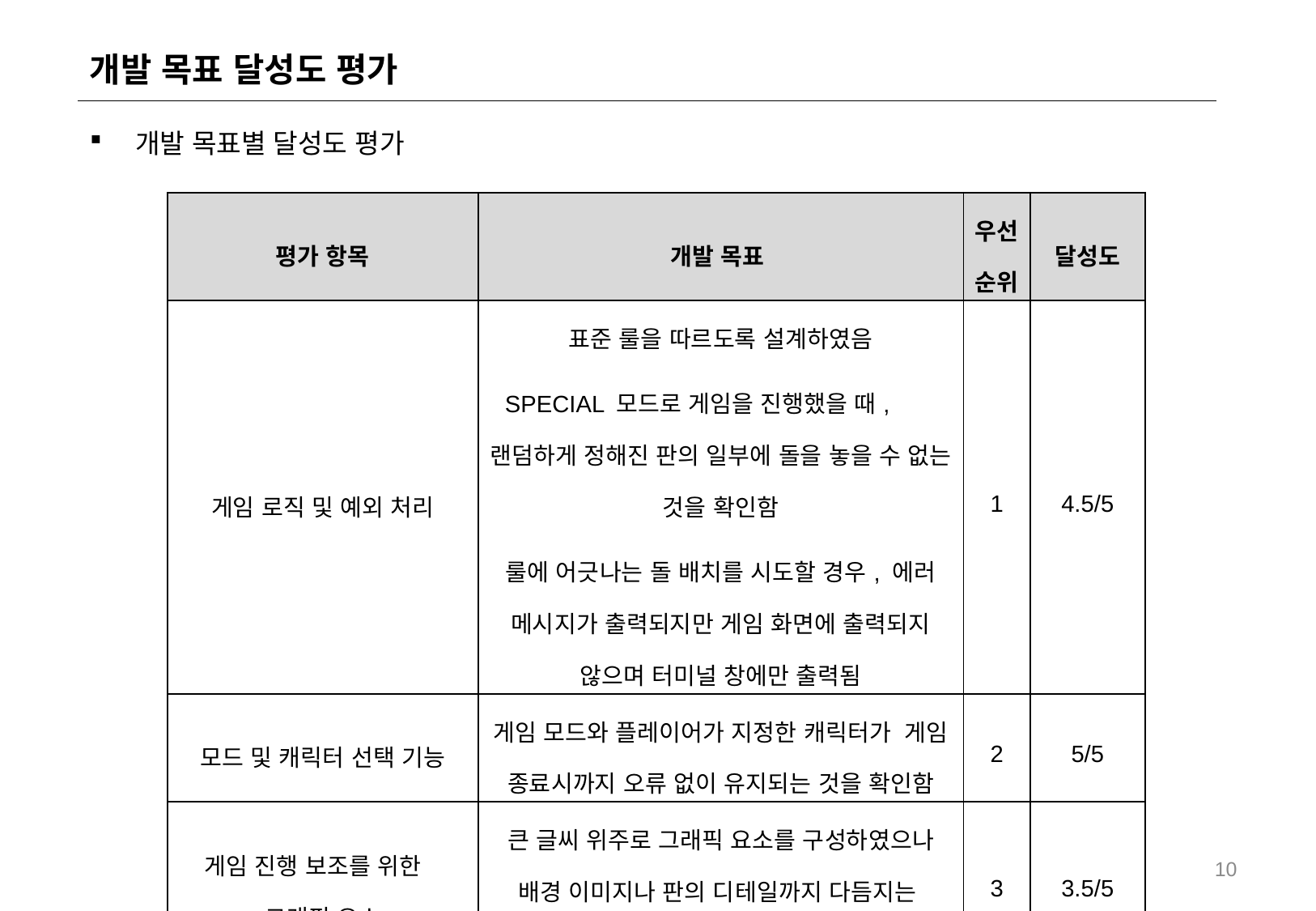

# 개발 목표 달성도 평가
개발 목표별 달성도 평가
| 평가 항목 | 개발 목표 | 우선 순위 | 달성도 |
| --- | --- | --- | --- |
| 게임 로직 및 예외 처리 | 표준 룰을 따르도록 설계하였음 SPECIAL 모드로 게임을 진행했을 때, 랜덤하게 정해진 판의 일부에 돌을 놓을 수 없는 것을 확인함 룰에 어긋나는 돌 배치를 시도할 경우, 에러 메시지가 출력되지만 게임 화면에 출력되지 않으며 터미널 창에만 출력됨 | 1 | 4.5/5 |
| 모드 및 캐릭터 선택 기능 | 게임 모드와 플레이어가 지정한 캐릭터가 게임 종료시까지 오류 없이 유지되는 것을 확인함 | 2 | 5/5 |
| 게임 진행 보조를 위한 그래픽 요소 | 큰 글씨 위주로 그래픽 요소를 구성하였으나 배경 이미지나 판의 디테일까지 다듬지는 못했음 | 3 | 3.5/5 |
10